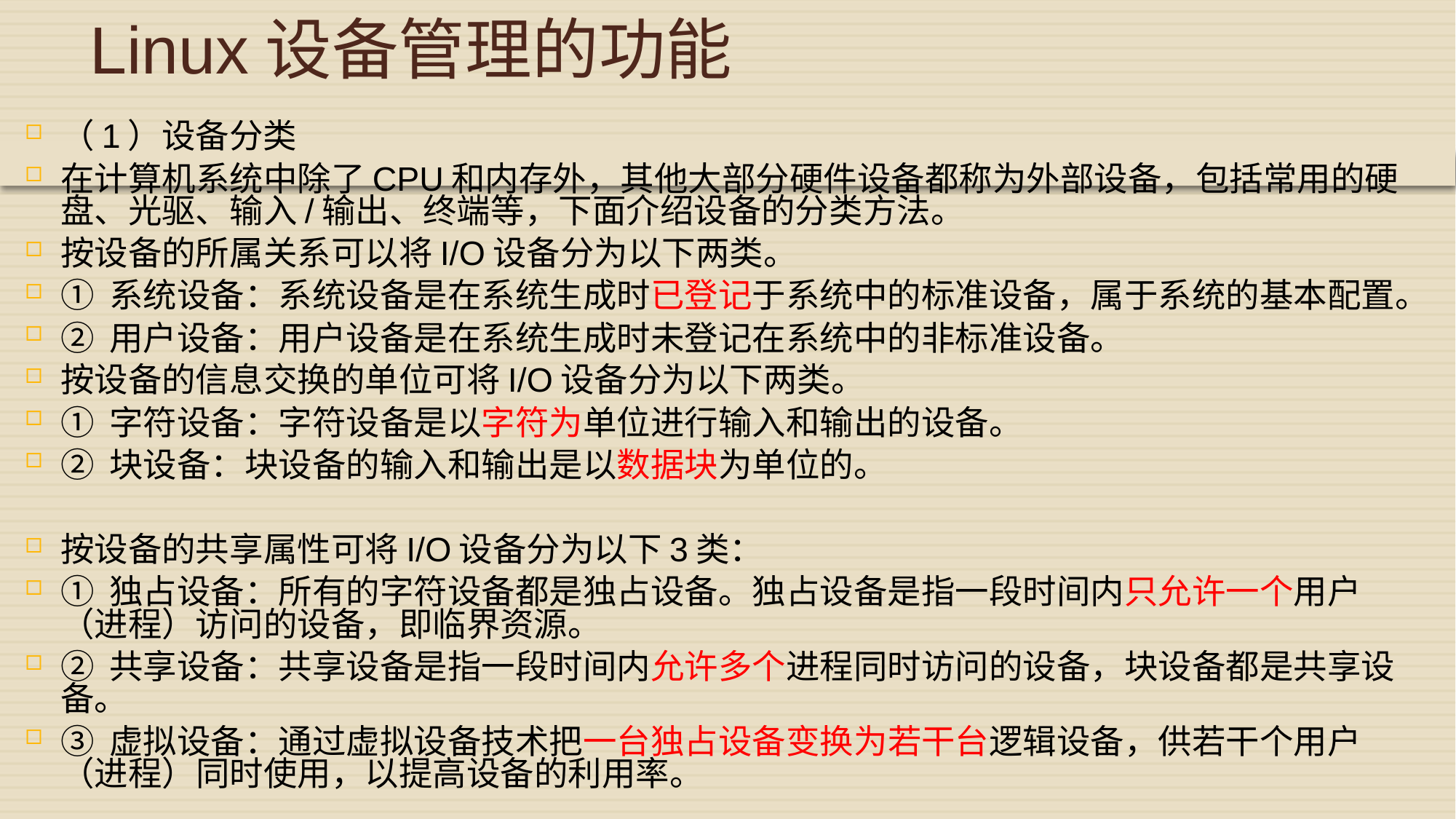

# Linux设备管理的功能
（1）设备分类
在计算机系统中除了CPU和内存外，其他大部分硬件设备都称为外部设备，包括常用的硬盘、光驱、输入/输出、终端等，下面介绍设备的分类方法。
按设备的所属关系可以将I/O设备分为以下两类。
① 系统设备：系统设备是在系统生成时已登记于系统中的标准设备，属于系统的基本配置。
② 用户设备：用户设备是在系统生成时未登记在系统中的非标准设备。
按设备的信息交换的单位可将I/O设备分为以下两类。
① 字符设备：字符设备是以字符为单位进行输入和输出的设备。
② 块设备：块设备的输入和输出是以数据块为单位的。

按设备的共享属性可将I/O设备分为以下3类：
① 独占设备：所有的字符设备都是独占设备。独占设备是指一段时间内只允许一个用户（进程）访问的设备，即临界资源。
② 共享设备：共享设备是指一段时间内允许多个进程同时访问的设备，块设备都是共享设备。
③ 虚拟设备：通过虚拟设备技术把一台独占设备变换为若干台逻辑设备，供若干个用户（进程）同时使用，以提高设备的利用率。